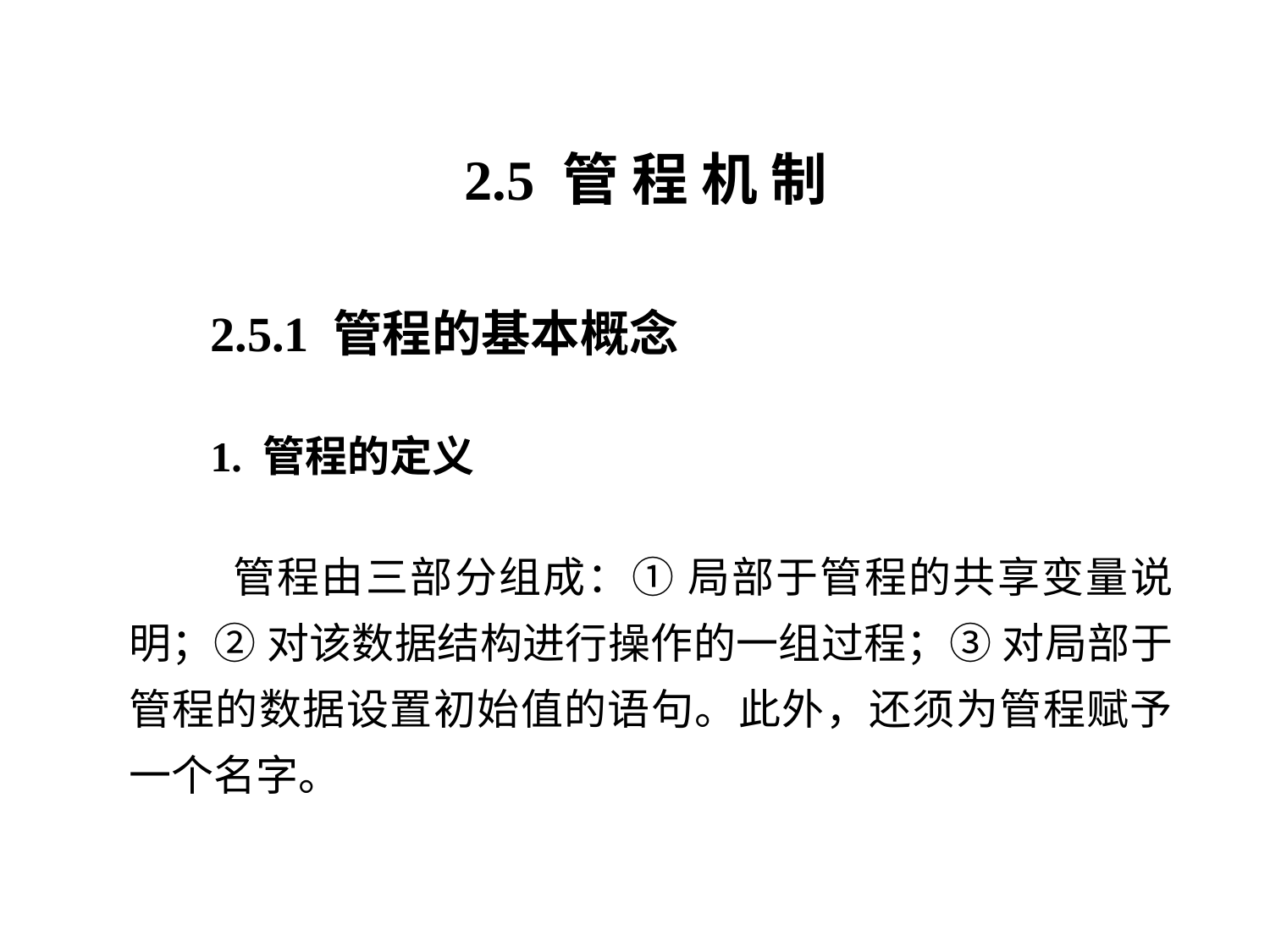

2.5 管 程 机 制
2.5.1 管程的基本概念
1. 管程的定义
        管程由三部分组成：① 局部于管程的共享变量说明；② 对该数据结构进行操作的一组过程；③ 对局部于管程的数据设置初始值的语句。此外，还须为管程赋予一个名字。